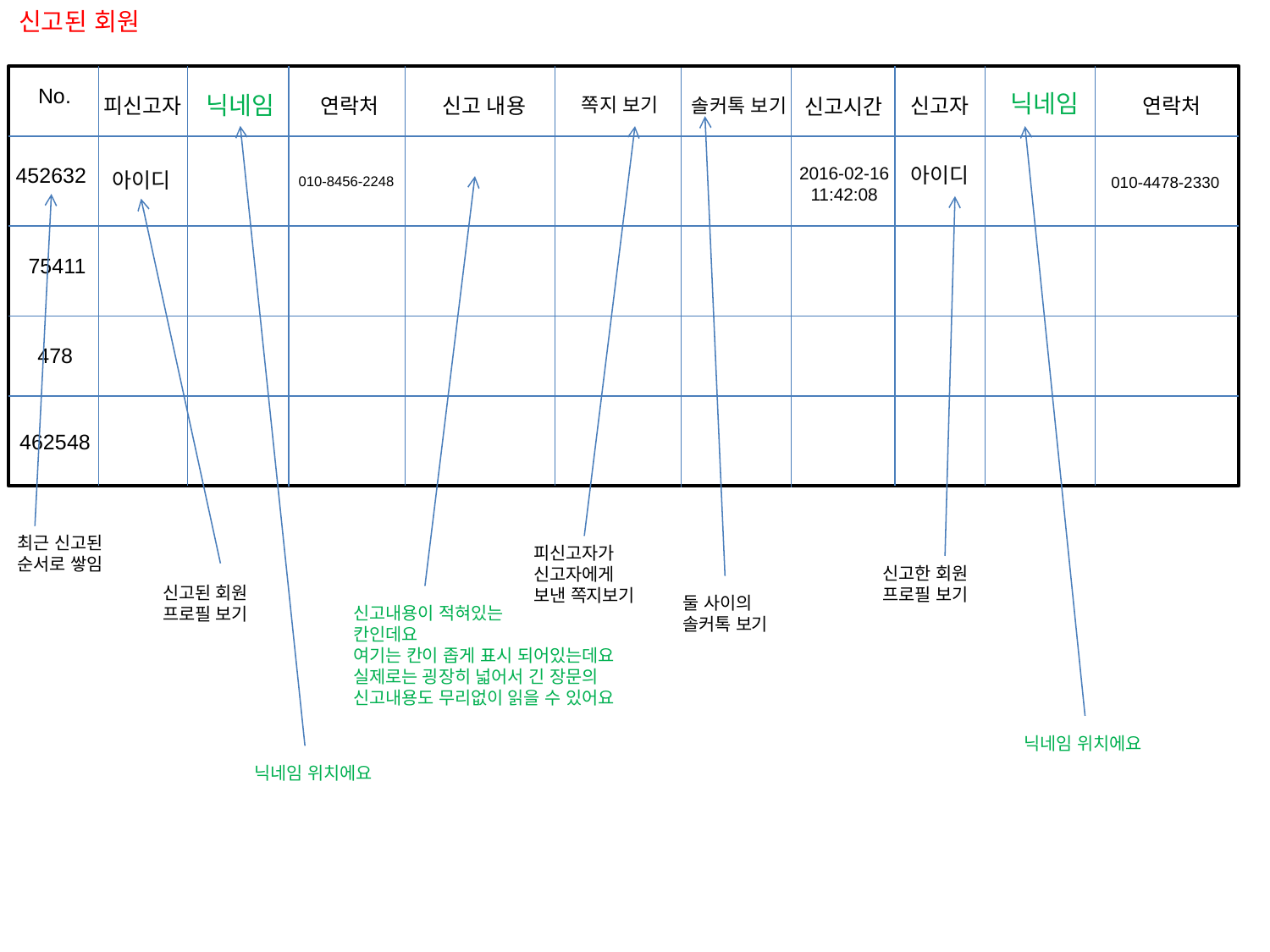

신고된 회원

No.
닉네임
닉네임
피신고자
연락처
신고 내용
쪽지 보기
신고자
연락처
솔커톡 보기
신고시간
452632
2016-02-16
11:42:08
아이디
아이디
010-8456-2248
010-4478-2330
75411
478
462548
최근 신고된
순서로 쌓임
피신고자가
신고자에게
보낸 쪽지보기
신고한 회원
프로필 보기
신고된 회원
프로필 보기
둘 사이의
솔커톡 보기
신고내용이 적혀있는
칸인데요
여기는 칸이 좁게 표시 되어있는데요
실제로는 굉장히 넓어서 긴 장문의
신고내용도 무리없이 읽을 수 있어요
닉네임 위치에요
닉네임 위치에요